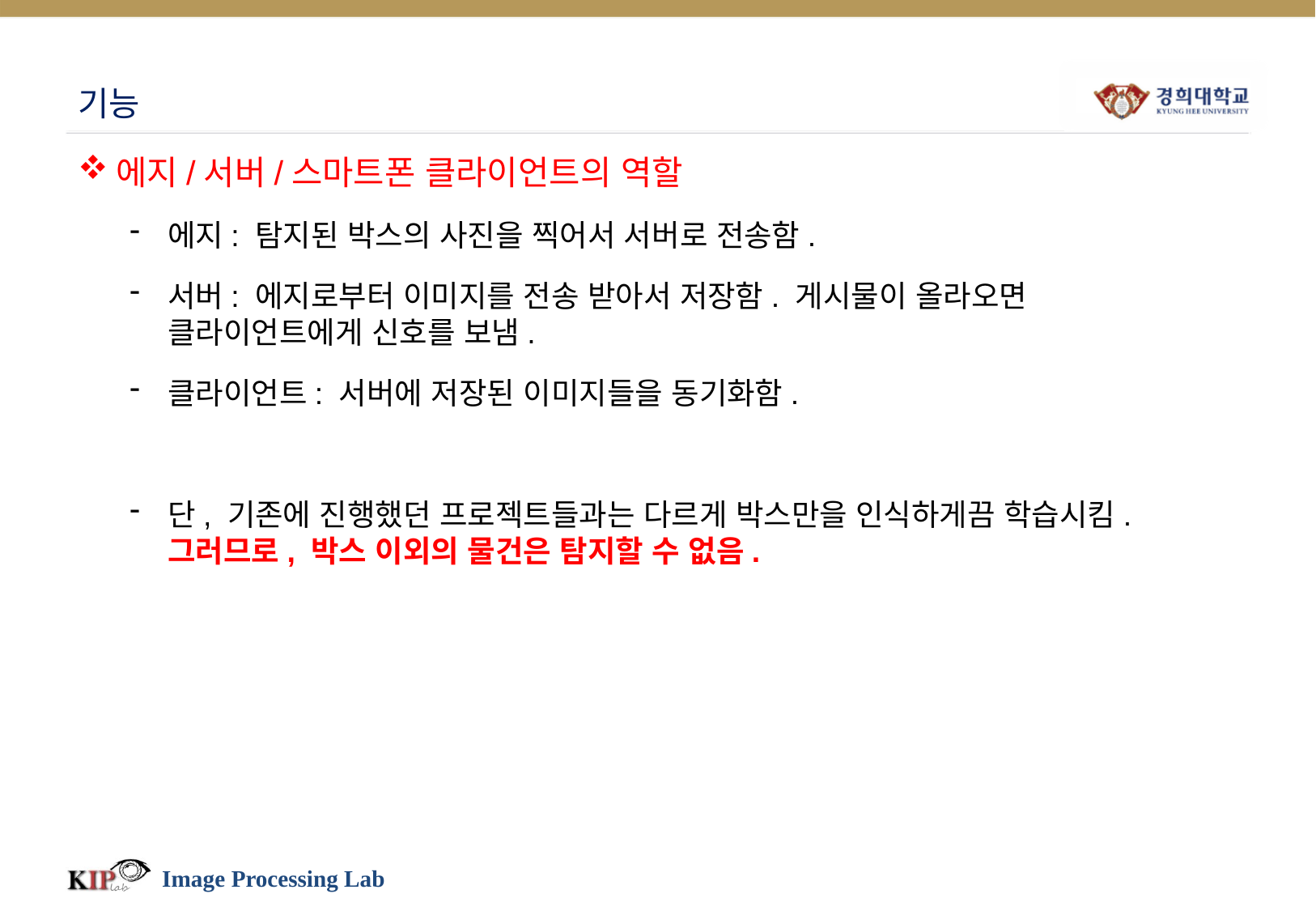

# 기능
에지/서버/스마트폰 클라이언트의 역할
에지: 탐지된 박스의 사진을 찍어서 서버로 전송함.
서버: 에지로부터 이미지를 전송 받아서 저장함. 게시물이 올라오면 클라이언트에게 신호를 보냄.
클라이언트: 서버에 저장된 이미지들을 동기화함.

단, 기존에 진행했던 프로젝트들과는 다르게 박스만을 인식하게끔 학습시킴. 그러므로, 박스 이외의 물건은 탐지할 수 없음.
Image Processing Lab